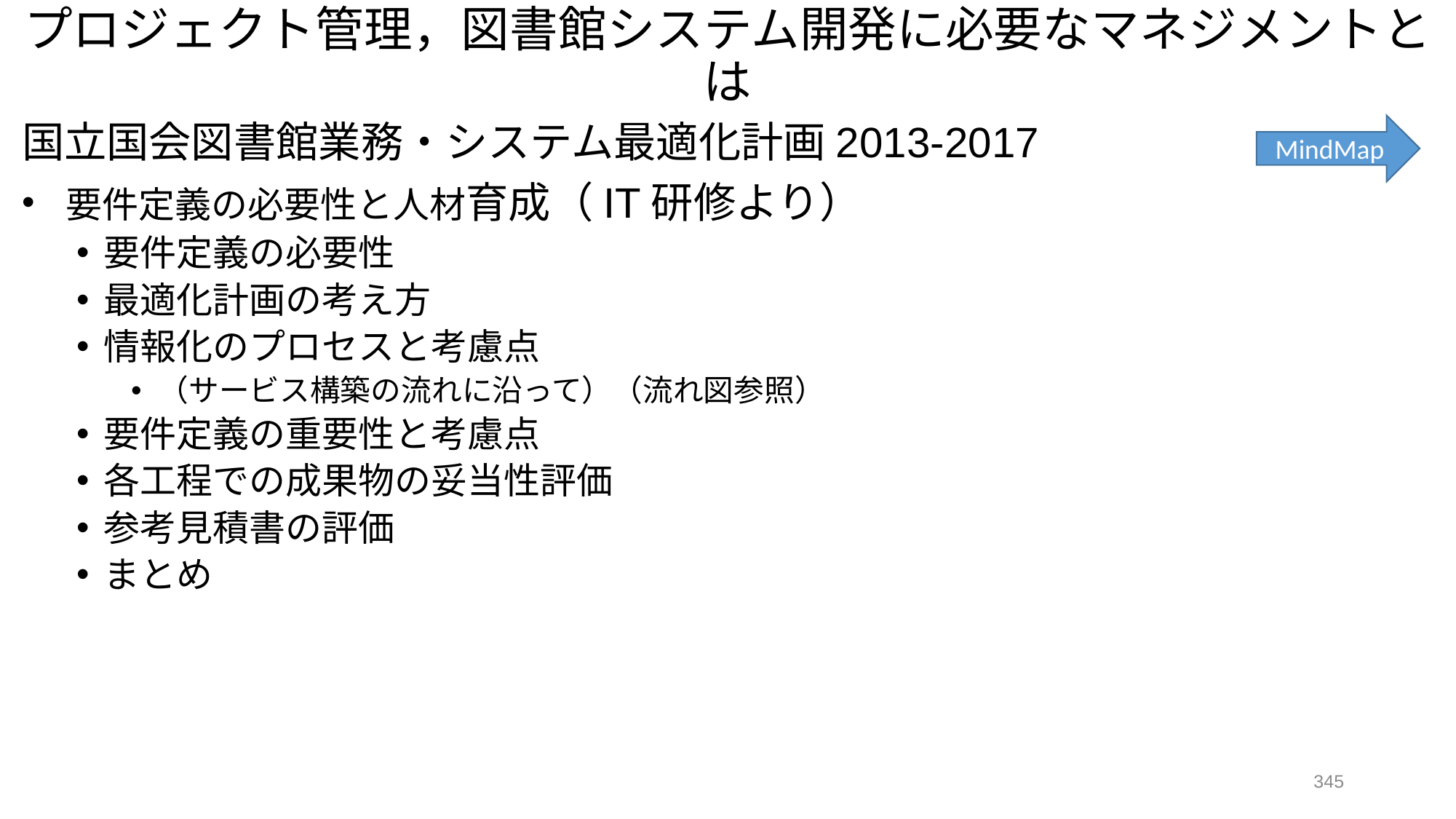

# プロジェクト管理，図書館システム開発に必要なマネジメントとは
国立国会図書館業務・システム最適化計画2013-2017
 要件定義の必要性と人材育成（IT研修より）
要件定義の必要性
最適化計画の考え方
情報化のプロセスと考慮点
（サービス構築の流れに沿って）（流れ図参照）
要件定義の重要性と考慮点
各工程での成果物の妥当性評価
参考見積書の評価
まとめ

MindMap

345